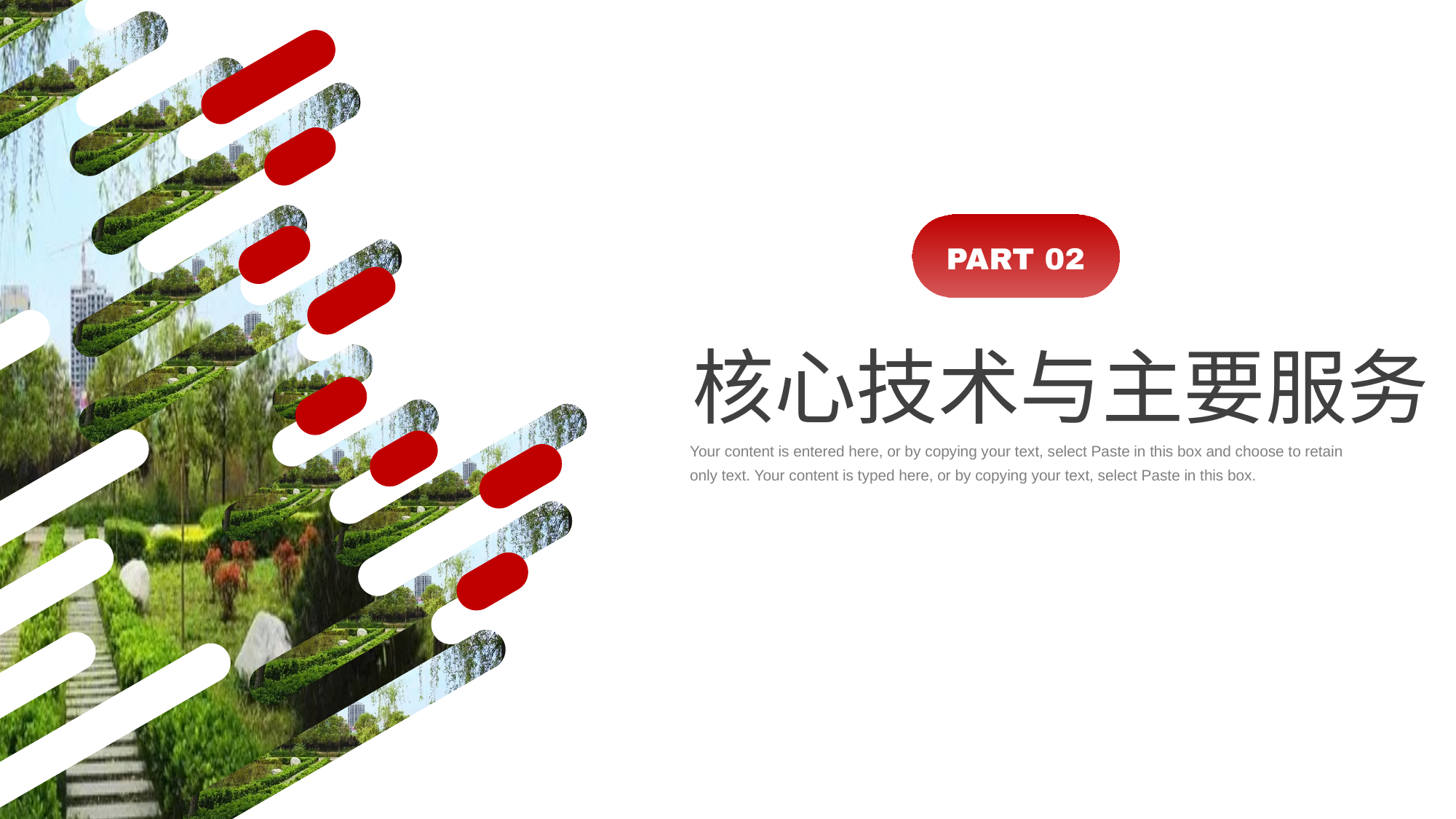

PART 02

核心技术与主要服务

Your content is entered here, or by copying your text, select Paste in this box and choose to retain only text. Your content is typed here, or by copying your text, select Paste in this box.